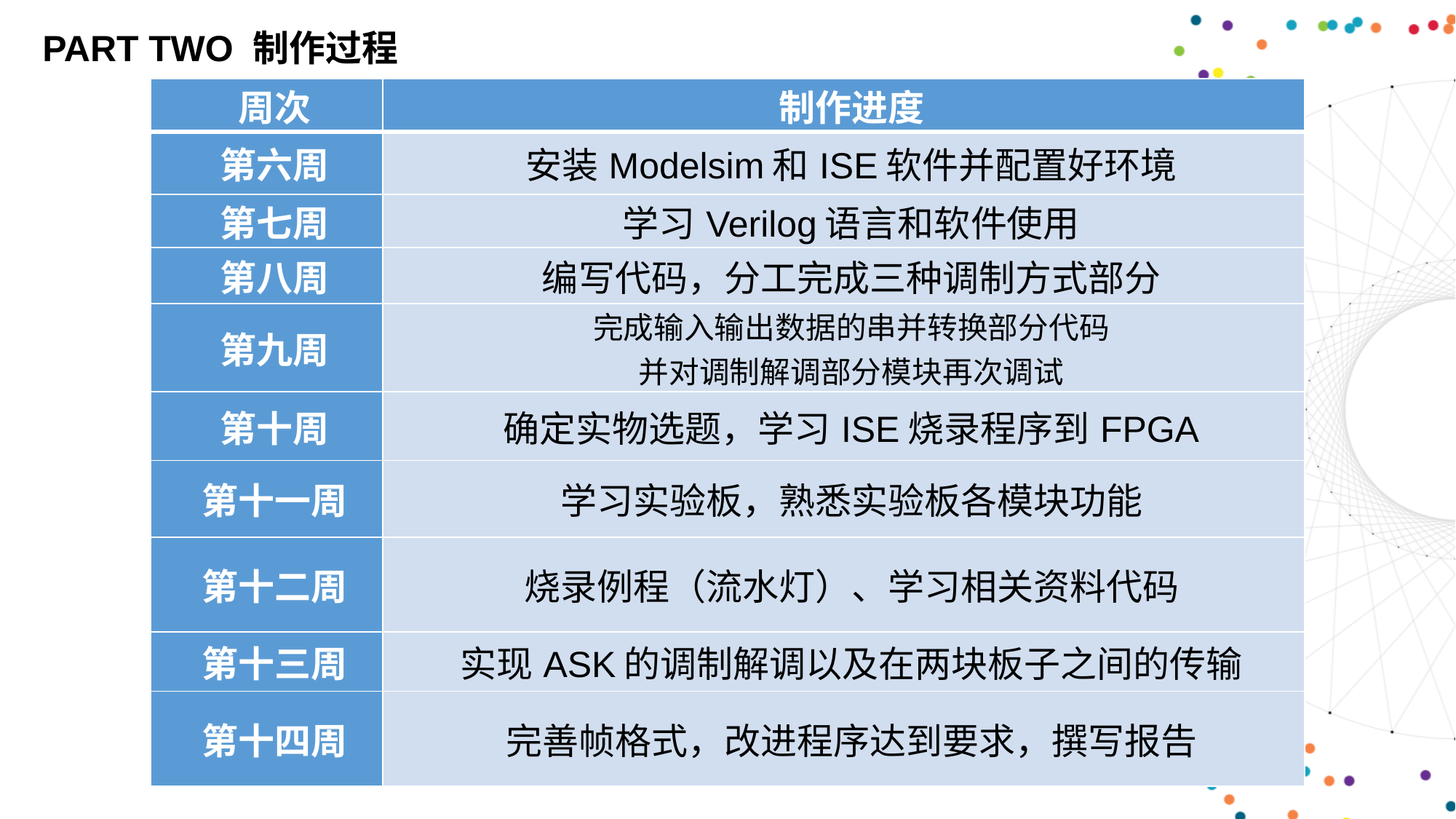

PART TWO 制作过程
| 周次 | 制作进度 |
| --- | --- |
| 第六周 | 安装Modelsim和ISE软件并配置好环境 |
| 第七周 | 学习Verilog语言和软件使用 |
| 第八周 | 编写代码，分工完成三种调制方式部分 |
| 第九周 | 完成输入输出数据的串并转换部分代码 并对调制解调部分模块再次调试 |
| 第十周 | 确定实物选题，学习ISE烧录程序到FPGA |
| 第十一周 | 学习实验板，熟悉实验板各模块功能 |
| 第十二周 | 烧录例程（流水灯）、学习相关资料代码 |
| 第十三周 | 实现ASK的调制解调以及在两块板子之间的传输 |
| 第十四周 | 完善帧格式，改进程序达到要求，撰写报告 |